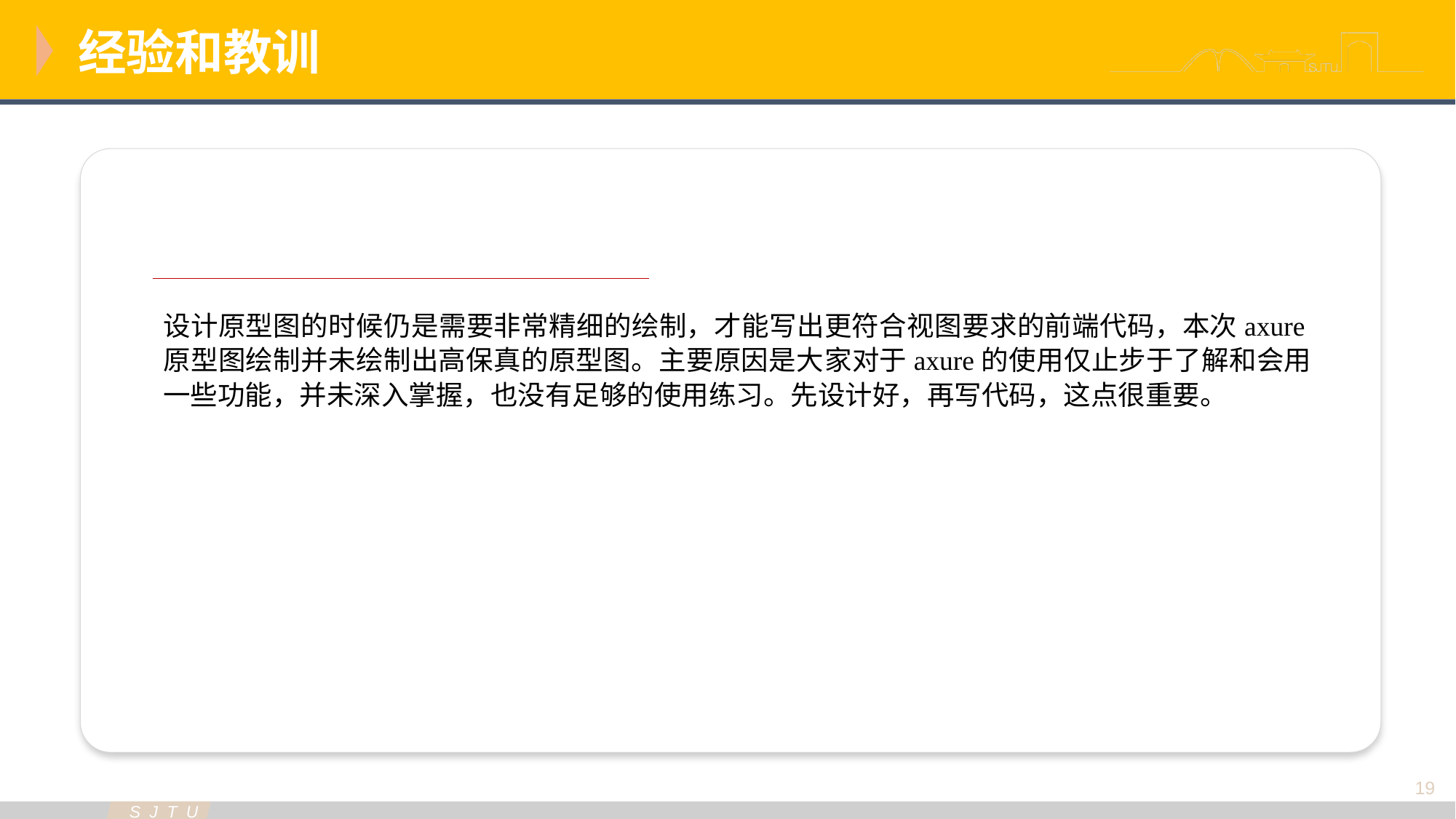

经验和教训

设计原型图的时候仍是需要非常精细的绘制，才能写出更符合视图要求的前端代码，本次axure原型图绘制并未绘制出高保真的原型图。主要原因是大家对于axure的使用仅止步于了解和会用一些功能，并未深入掌握，也没有足够的使用练习。先设计好，再写代码，这点很重要。
19